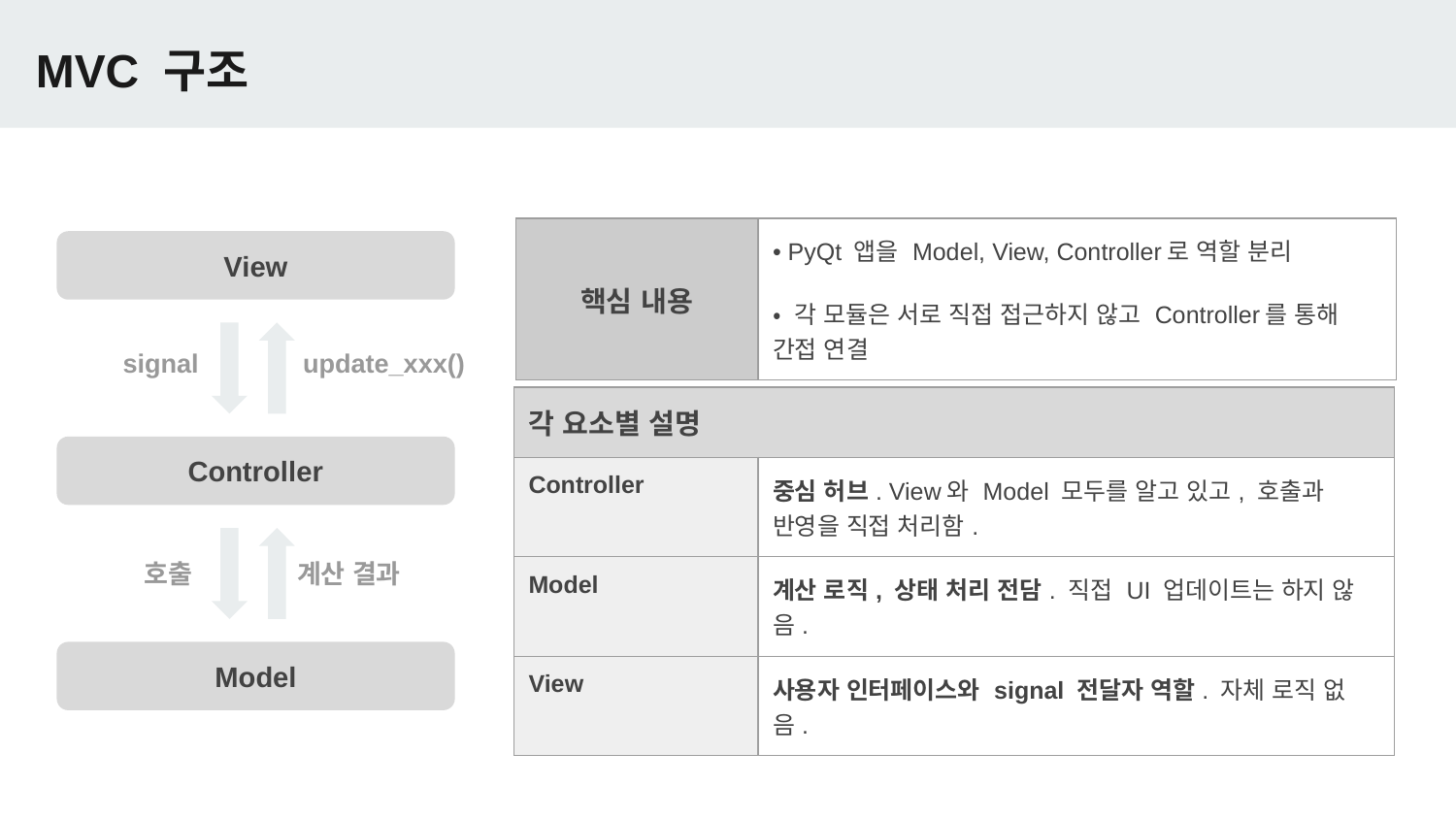

# MVC 구조
| 핵심 내용 | • PyQt 앱을 Model, View, Controller로 역할 분리 • 각 모듈은 서로 직접 접근하지 않고 Controller를 통해 간접 연결 |
| --- | --- |
View

signal
update_xxx()
| 각 요소별 설명 |  |
| --- | --- |
| Controller | 중심 허브. View와 Model 모두를 알고 있고, 호출과 반영을 직접 처리함. |
| Model | 계산 로직, 상태 처리 전담. 직접 UI 업데이트는 하지 않음. |
| View | 사용자 인터페이스와 signal 전달자 역할. 자체 로직 없음. |
Controller

호출
계산 결과
Model